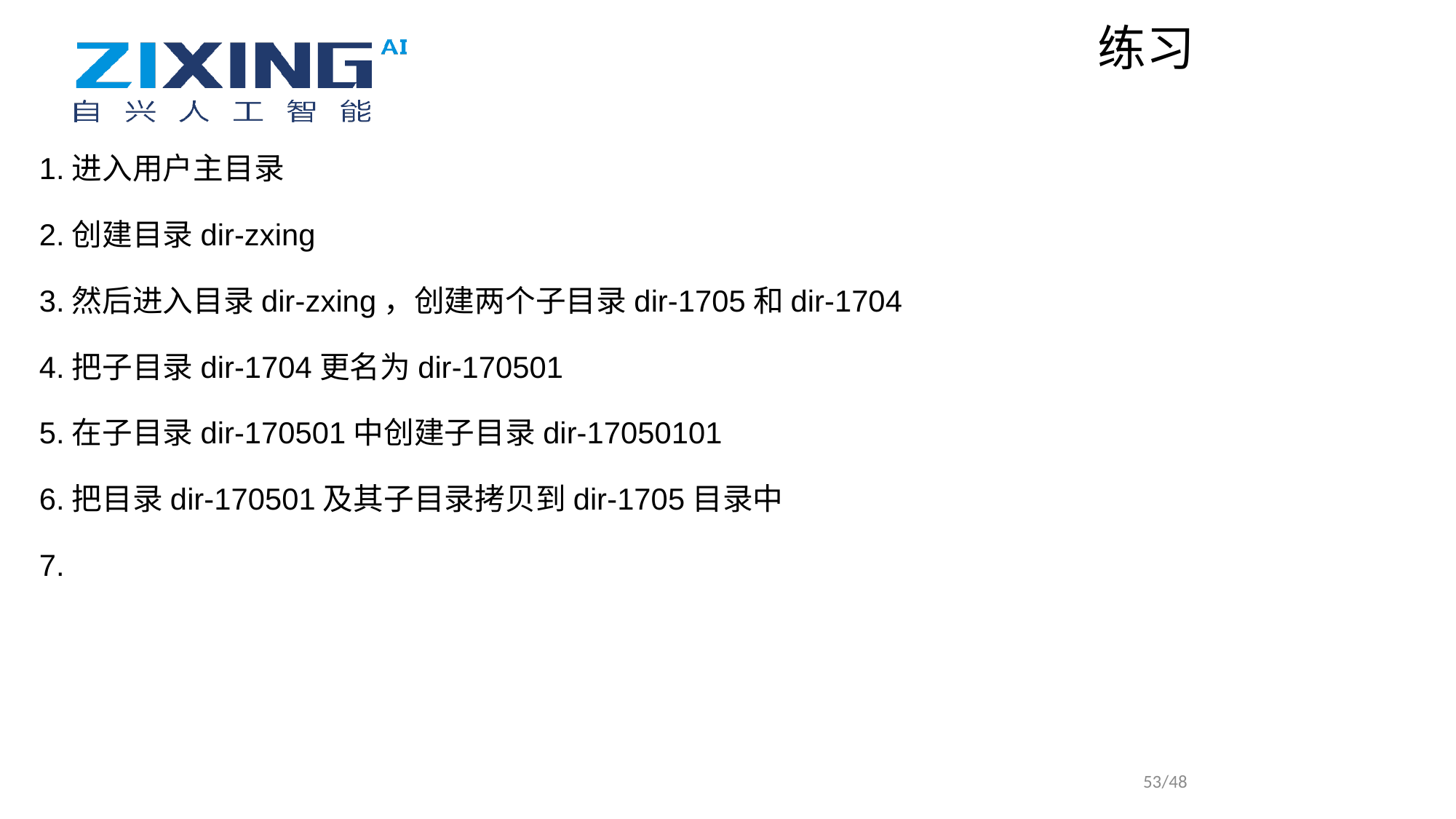

练习
1.进入用户主目录
2.创建目录dir-zxing
3.然后进入目录dir-zxing，创建两个子目录dir-1705和dir-1704
4.把子目录dir-1704更名为dir-170501
5.在子目录dir-170501中创建子目录dir-17050101
6.把目录dir-170501及其子目录拷贝到dir-1705目录中
7.
53/48